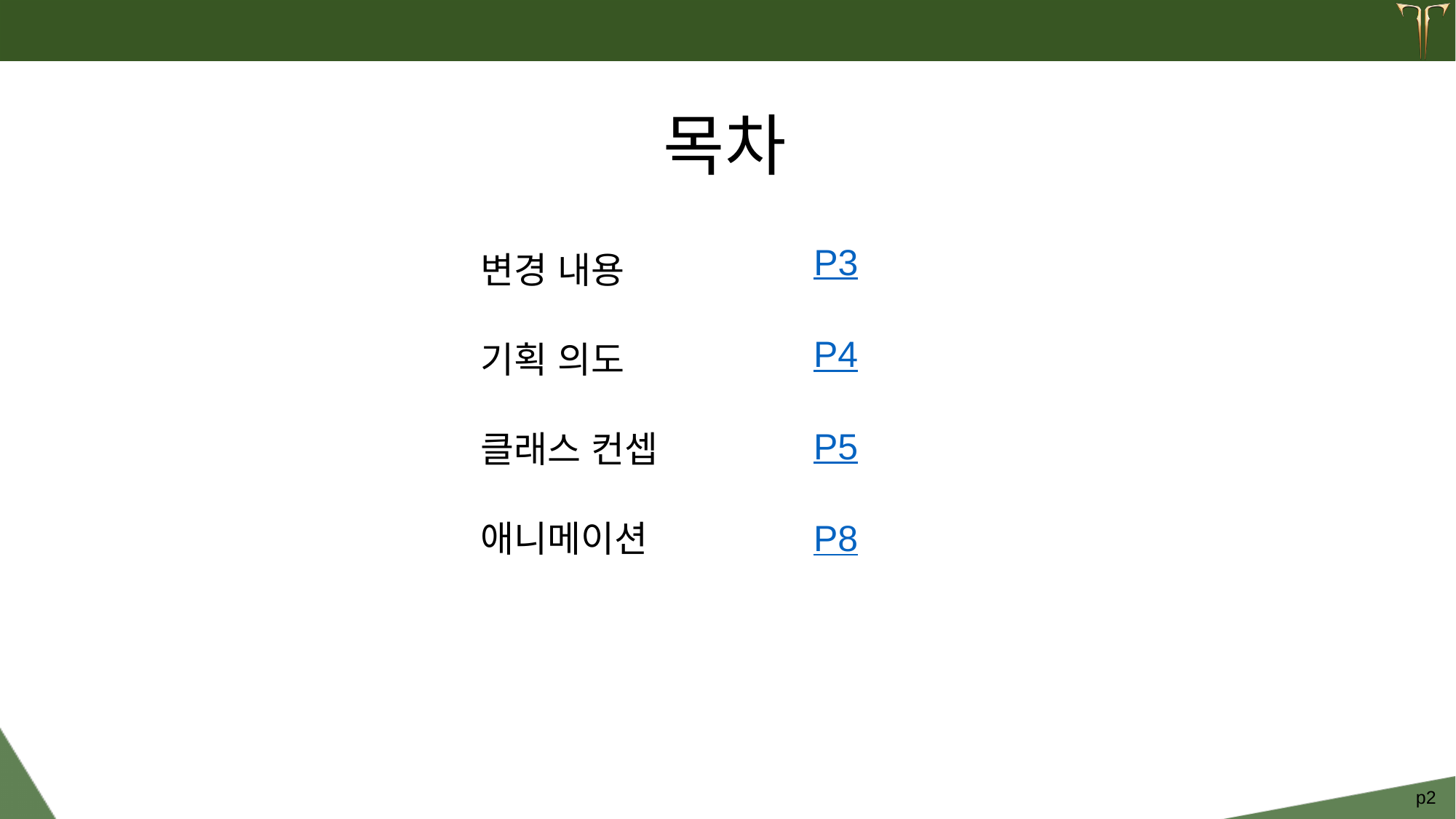

# 목차
P3
변경 내용
P4
기획 의도
클래스 컨셉
P5
애니메이션
P8